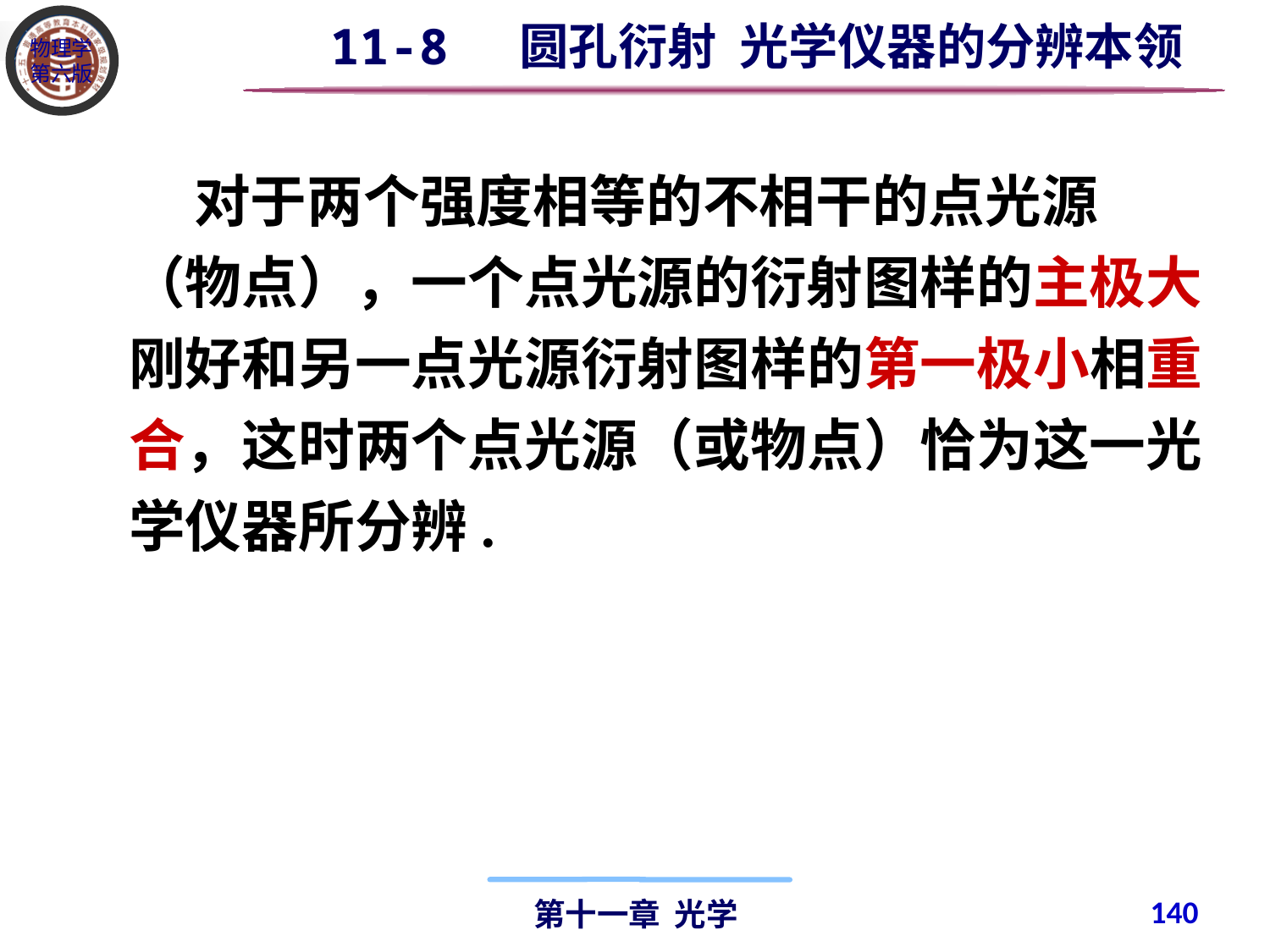

11-8  圆孔衍射  光学仪器的分辨本领

    对于两个强度相等的不相干的点光源（物点），一个点光源的衍射图样的主极大刚好和另一点光源衍射图样的第一极小相重合，这时两个点光源（或物点）恰为这一光学仪器所分辨.
140